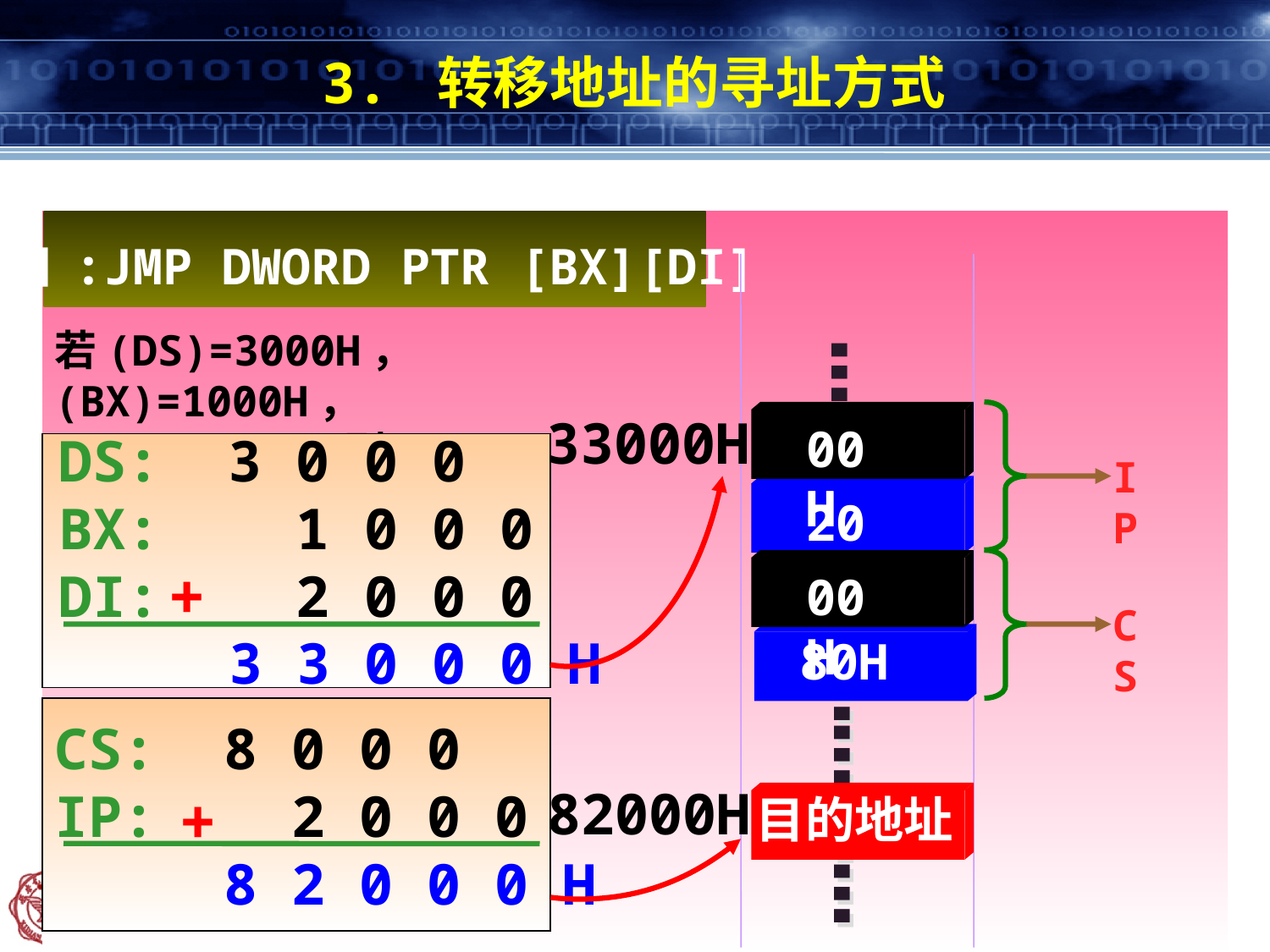

# 3. 转移地址的寻址方式

如 :JMP DWORD PTR [BX][DI]

…
若(DS)=3000H，(BX)=1000H，(DI)=2000H,则：
33000H

00H
05H

IP

 DS:  3 0 0 0
BX:    1 0 0 0
DI:    2 0 0 0
       3 3 0 0 0 H
+

20H

00H

CS

80H
……

CS:  8 0 0 0
IP:    2 0 0 0
     8 2 0 0 0 H
+

82000H
……
目的地址